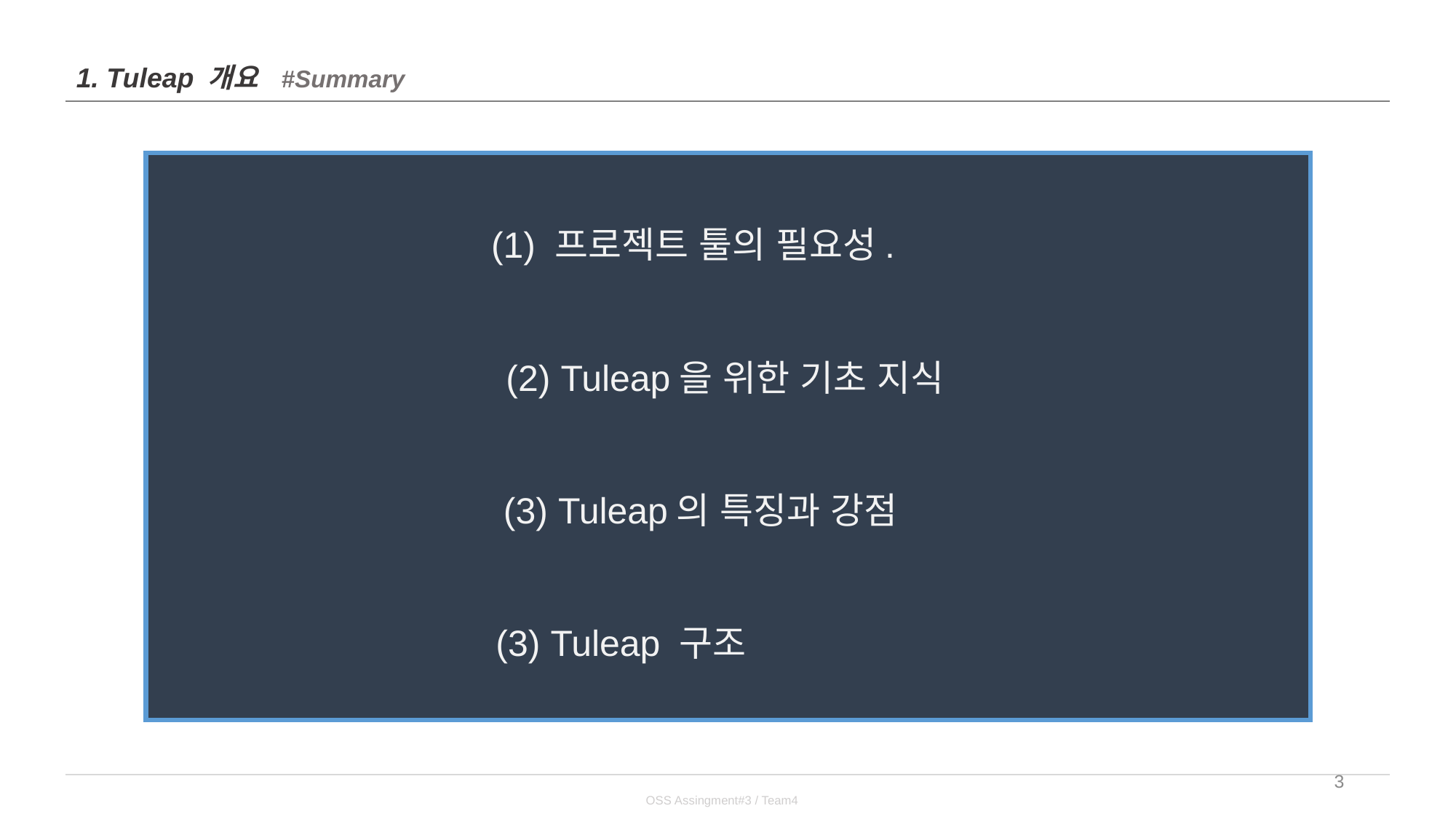

| 1. Tuleap 개요 #Summary |  |
| --- | --- |

(1) 프로젝트 툴의 필요성.
(2) Tuleap을 위한 기초 지식
(3) Tuleap의 특징과 강점
(3) Tuleap 구조
3
| OSS Assingment#3 / Team4 |
| --- |